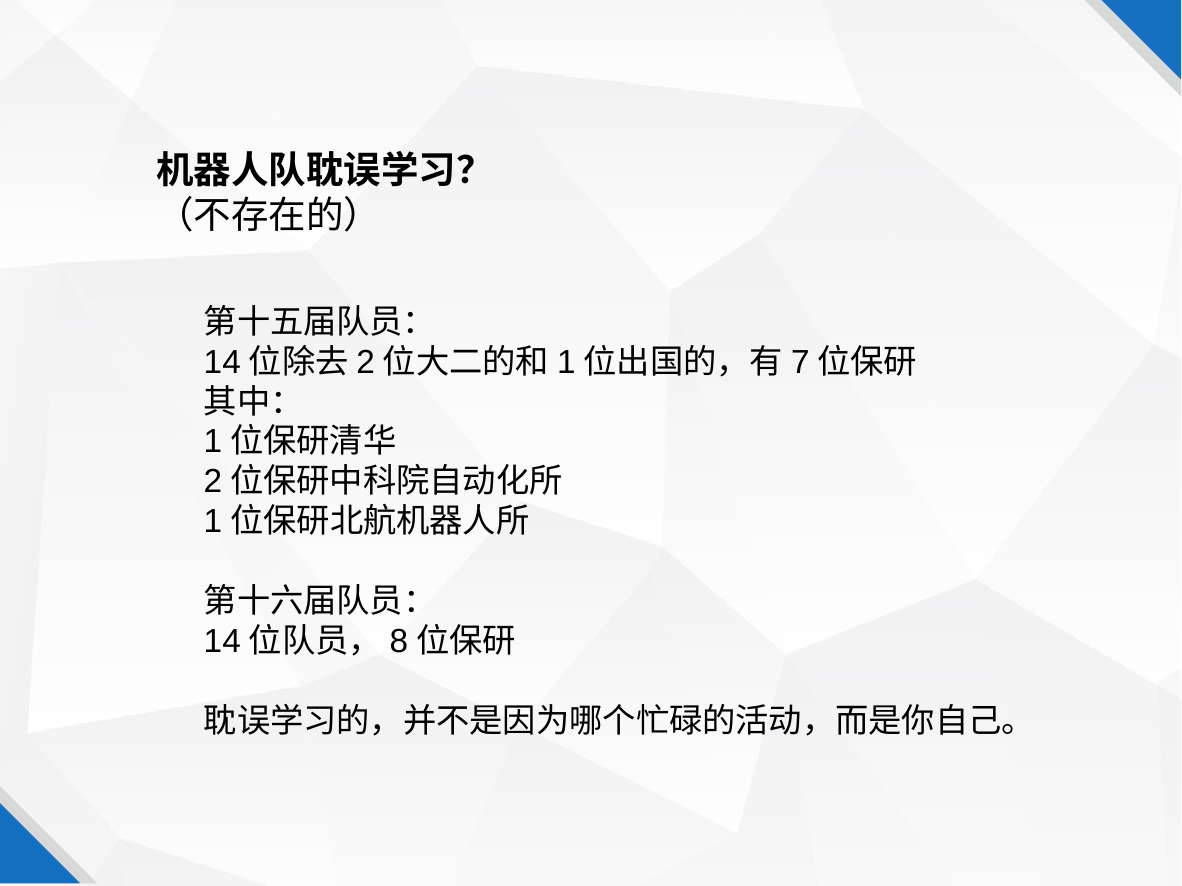

机器人队耽误学习？
（不存在的）
第十五届队员：
14位除去2位大二的和1位出国的，有7位保研
其中：
1位保研清华
2位保研中科院自动化所
1位保研北航机器人所

第十六届队员：
14位队员，8位保研

耽误学习的，并不是因为哪个忙碌的活动，而是你自己。